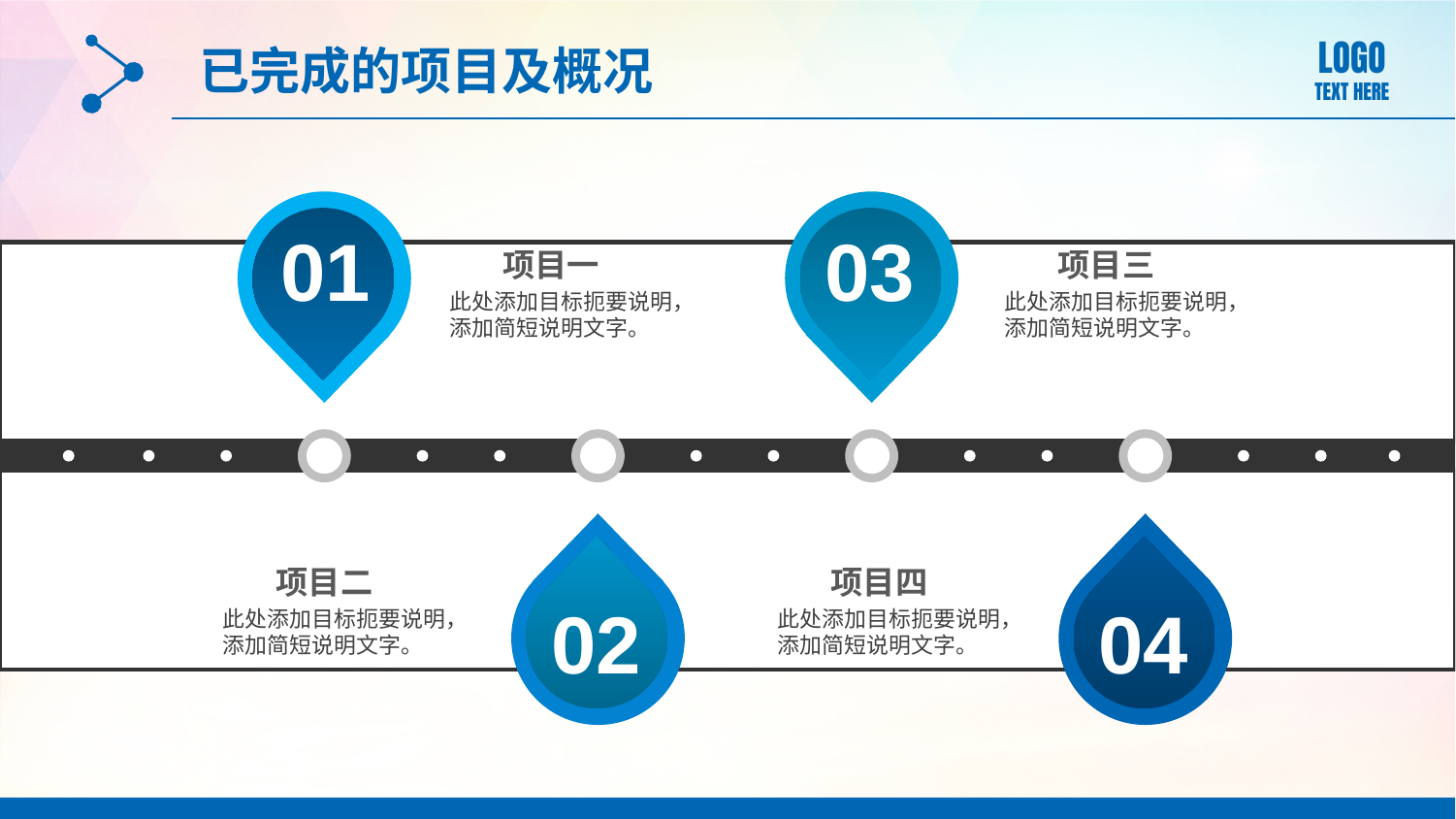

LOGO
TEXT HERE
已完成的项目及概况

01

03
项目一
项目三

此处添加目标扼要说明，
添加简短说明文字。
此处添加目标扼要说明，
添加简短说明文字。

02

04
项目二
项目四
此处添加目标扼要说明，
添加简短说明文字。
此处添加目标扼要说明，
添加简短说明文字。